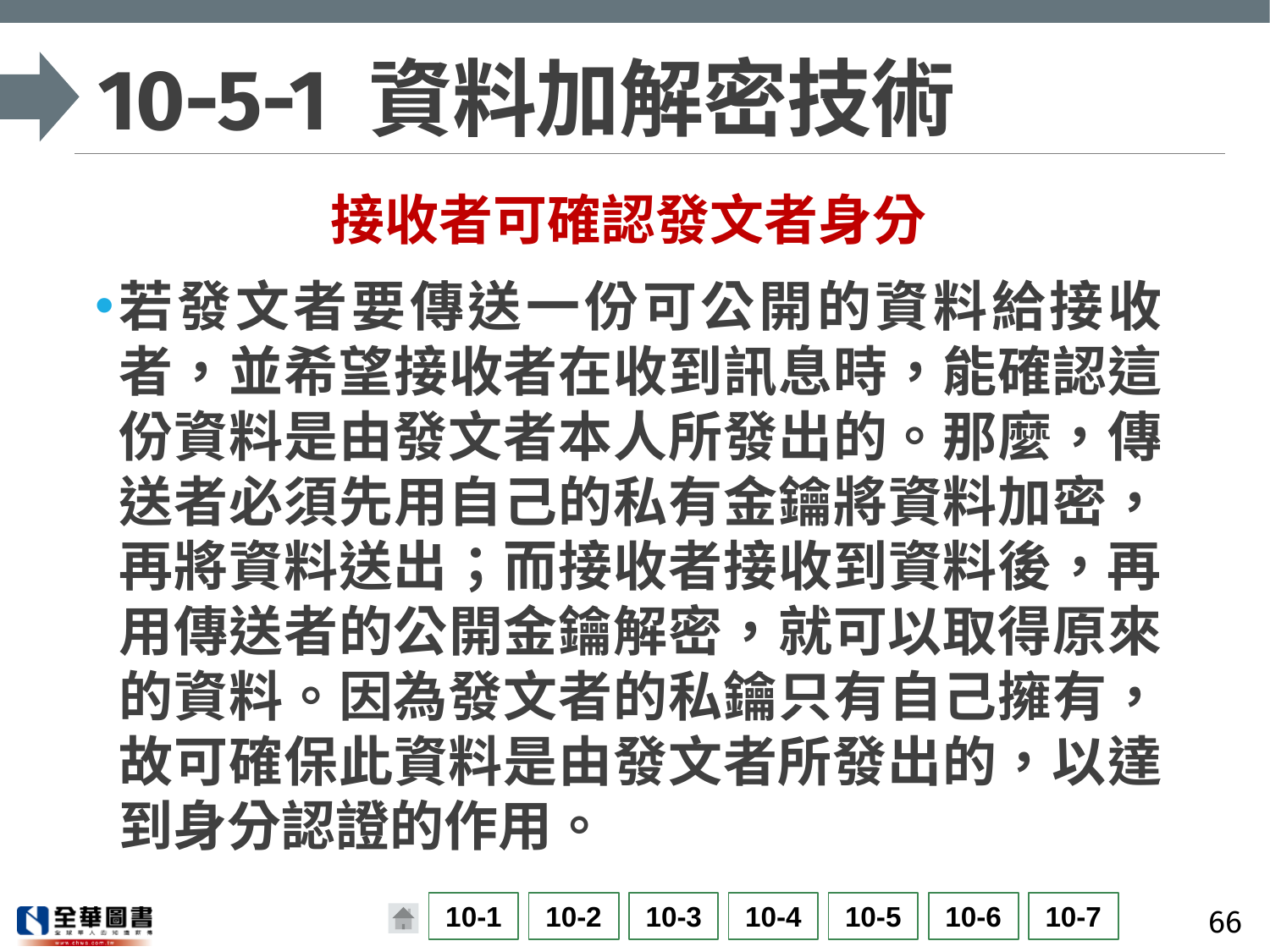

# 10-5-1 資料加解密技術
接收者可確認發文者身分
若發文者要傳送一份可公開的資料給接收者，並希望接收者在收到訊息時，能確認這份資料是由發文者本人所發出的。那麼，傳送者必須先用自己的私有金鑰將資料加密，再將資料送出；而接收者接收到資料後，再用傳送者的公開金鑰解密，就可以取得原來的資料。因為發文者的私鑰只有自己擁有，故可確保此資料是由發文者所發出的，以達到身分認證的作用。
66